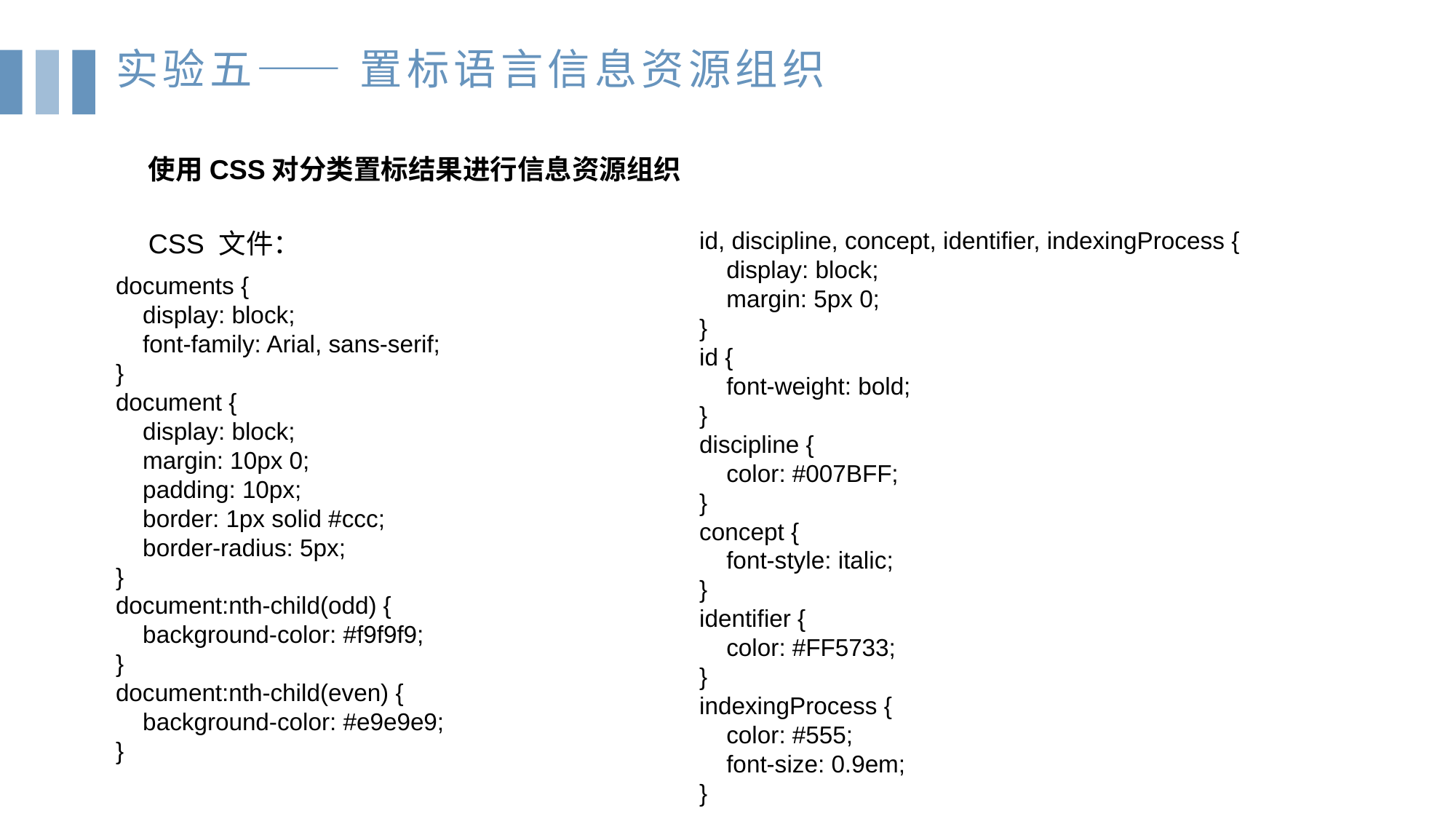

实验五—— 置标语言信息资源组织

使用CSS对分类置标结果进行信息资源组织
id, discipline, concept, identifier, indexingProcess {    display: block;    margin: 5px 0;}id {    font-weight: bold;}discipline {    color: #007BFF;}concept {    font-style: italic;}identifier {    color: #FF5733;}indexingProcess {    color: #555;    font-size: 0.9em;}
CSS 文件：
documents {    display: block;    font-family: Arial, sans-serif;}document {    display: block;    margin: 10px 0;    padding: 10px;    border: 1px solid #ccc;    border-radius: 5px;}document:nth-child(odd) {    background-color: #f9f9f9;}document:nth-child(even) {    background-color: #e9e9e9;}